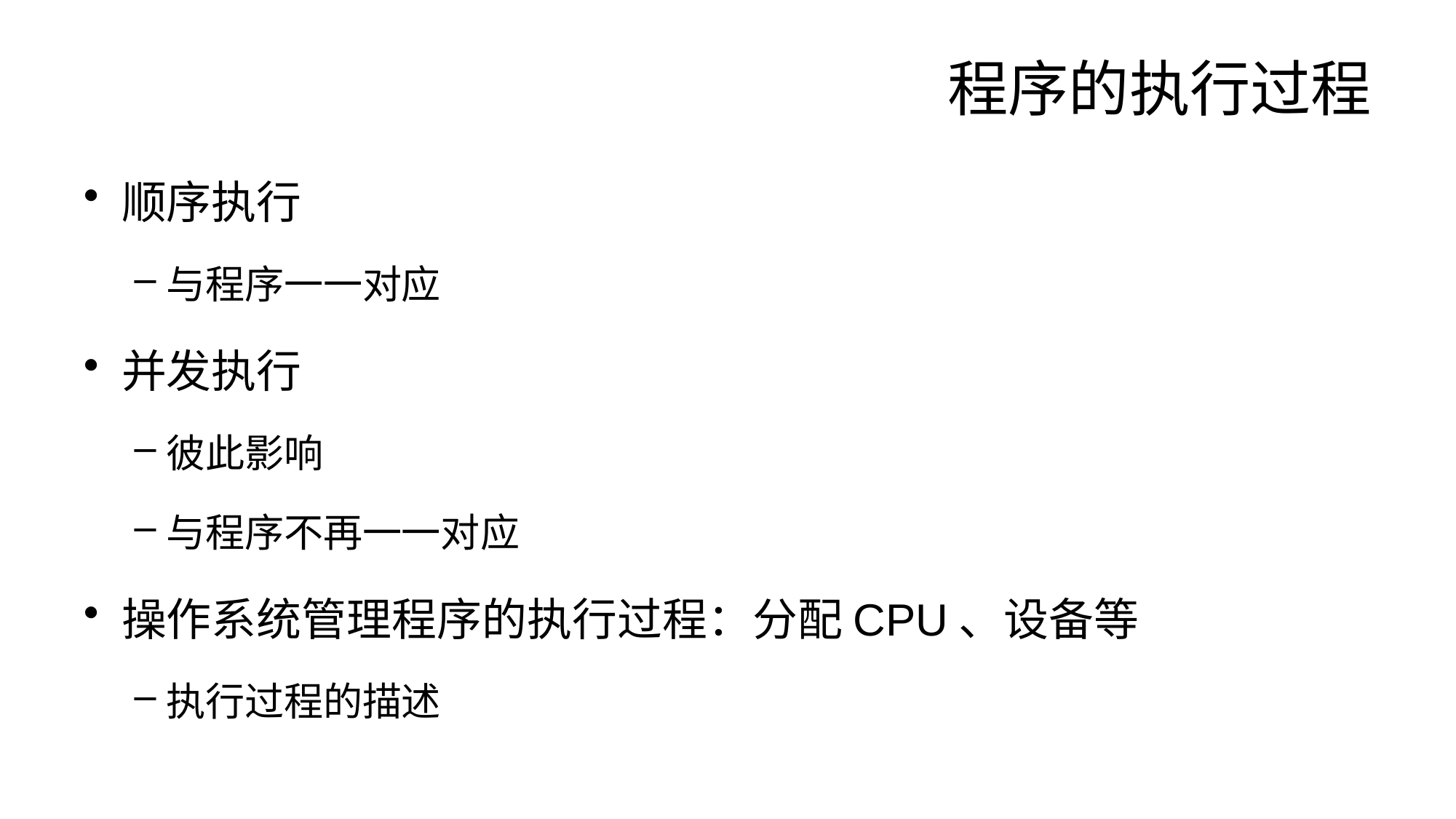

# 程序的执行过程
顺序执行
与程序一一对应
并发执行
彼此影响
与程序不再一一对应
操作系统管理程序的执行过程：分配CPU、设备等
执行过程的描述